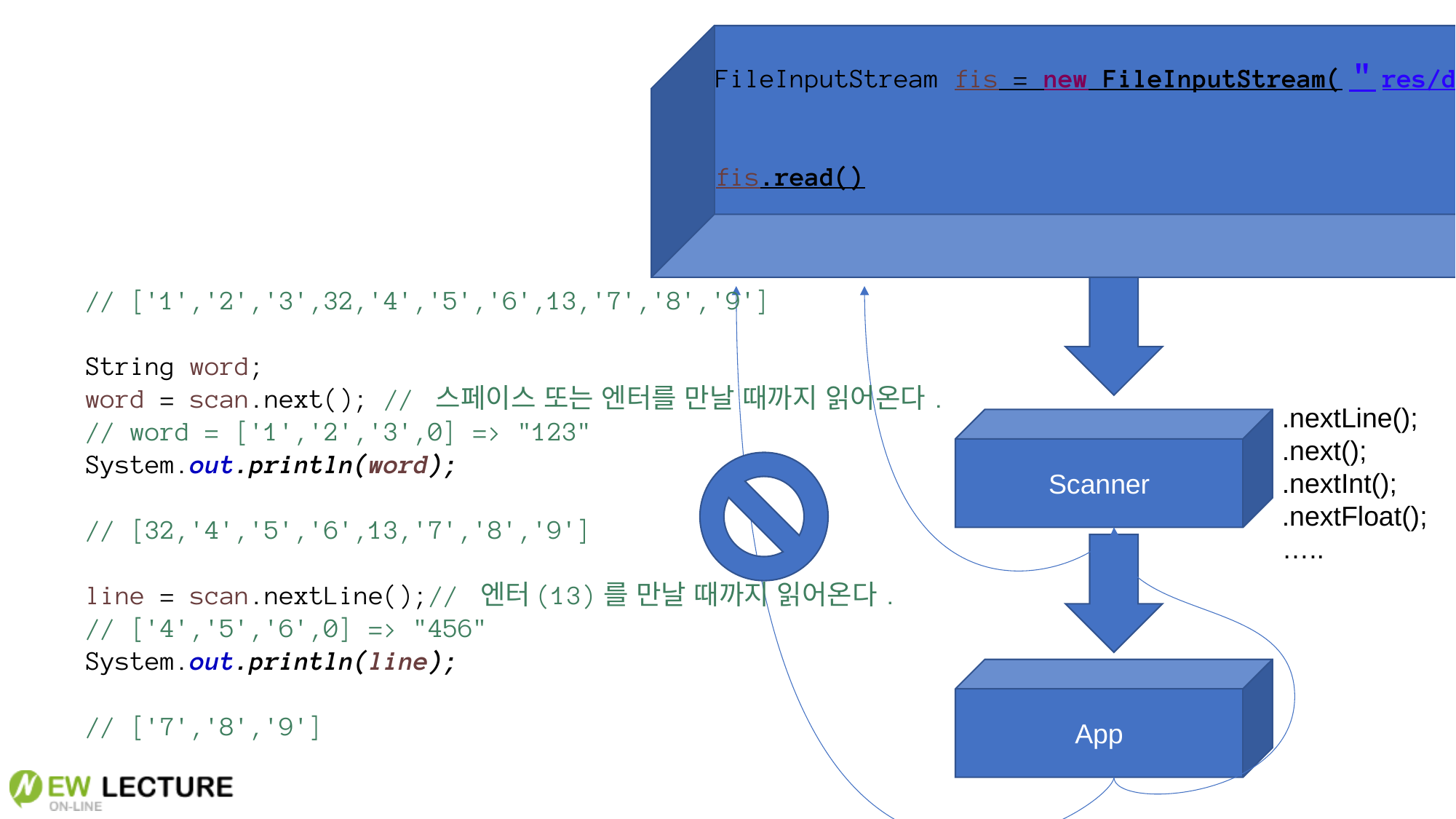

FileInputStream fis = new FileInputStream(＂res/data.txt");

fis.read()
// ['1','2','3',32,'4','5','6',13,'7','8','9']

String word;
word = scan.next(); // 스페이스 또는 엔터를 만날 때까지 읽어온다.
// word = ['1','2','3',0] => "123"
System.out.println(word);

// [32,'4','5','6',13,'7','8','9']

line = scan.nextLine();// 엔터(13)를 만날 때까지 읽어온다.
// ['4','5','6',0] => "456"
System.out.println(line);

// ['7','8','9']

.nextLine();
.next();
.nextInt();
.nextFloat();
…..
Scanner

App